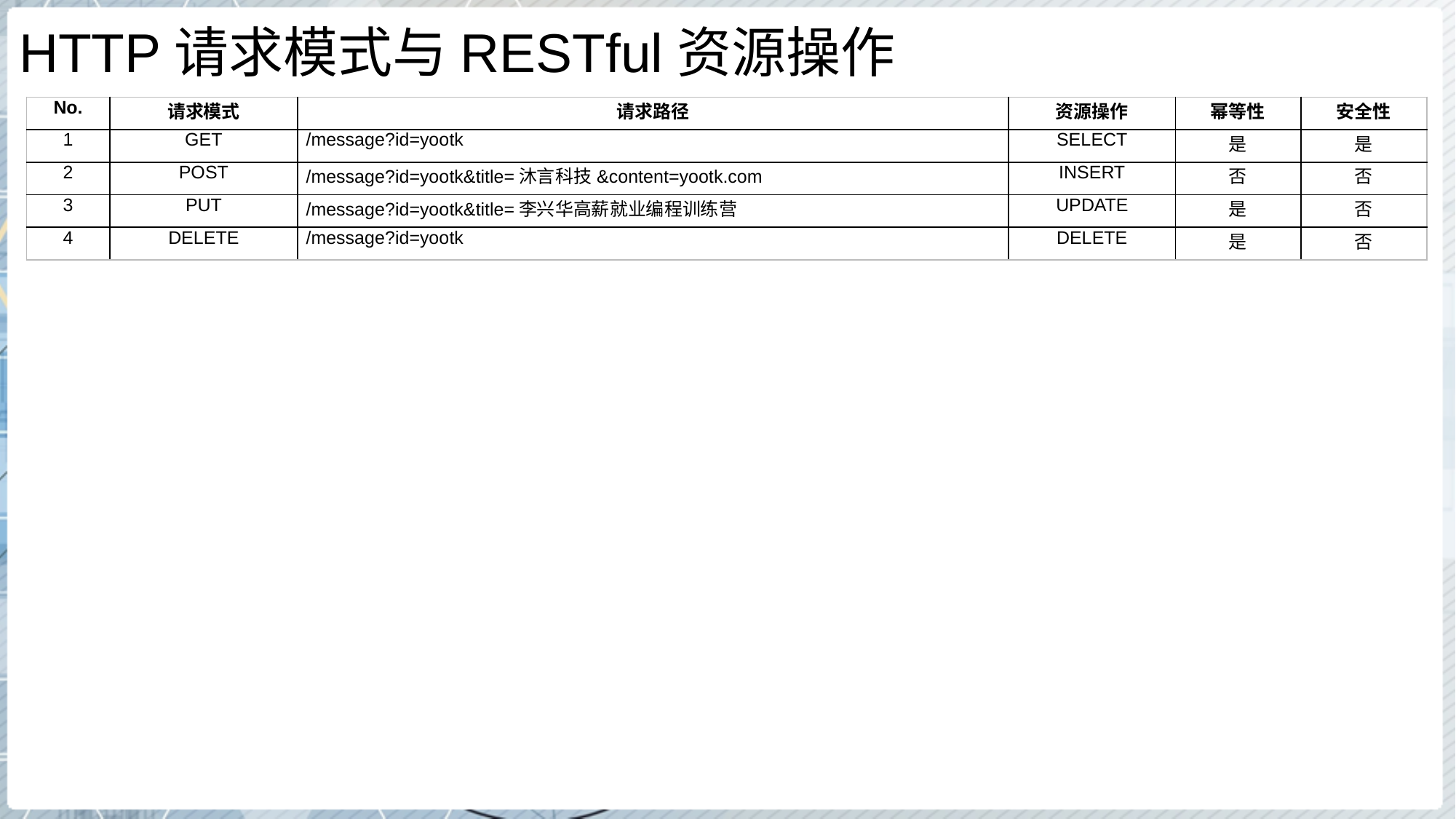

# HTTP请求模式与RESTful资源操作
| No. | 请求模式 | 请求路径 | 资源操作 | 幂等性 | 安全性 |
| --- | --- | --- | --- | --- | --- |
| 1 | GET | /message?id=yootk | SELECT | 是 | 是 |
| 2 | POST | /message?id=yootk&title=沐言科技&content=yootk.com | INSERT | 否 | 否 |
| 3 | PUT | /message?id=yootk&title=李兴华高薪就业编程训练营 | UPDATE | 是 | 否 |
| 4 | DELETE | /message?id=yootk | DELETE | 是 | 否 |